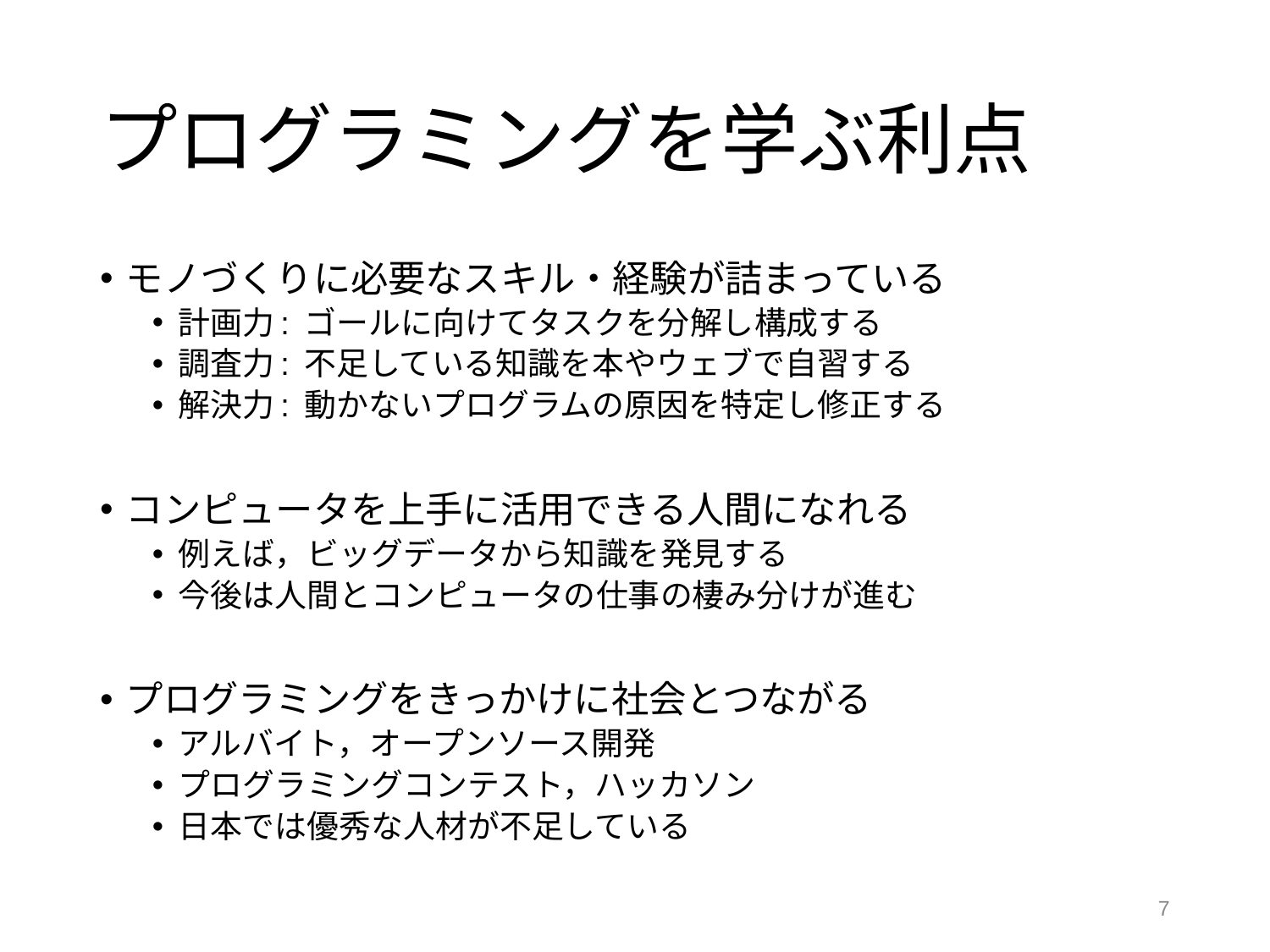

# プログラミングを学ぶ利点
モノづくりに必要なスキル・経験が詰まっている
計画力: ゴールに向けてタスクを分解し構成する
調査力: 不足している知識を本やウェブで自習する
解決力: 動かないプログラムの原因を特定し修正する

コンピュータを上手に活用できる人間になれる
例えば，ビッグデータから知識を発見する
今後は人間とコンピュータの仕事の棲み分けが進む

プログラミングをきっかけに社会とつながる
アルバイト，オープンソース開発
プログラミングコンテスト，ハッカソン
日本では優秀な人材が不足している
7